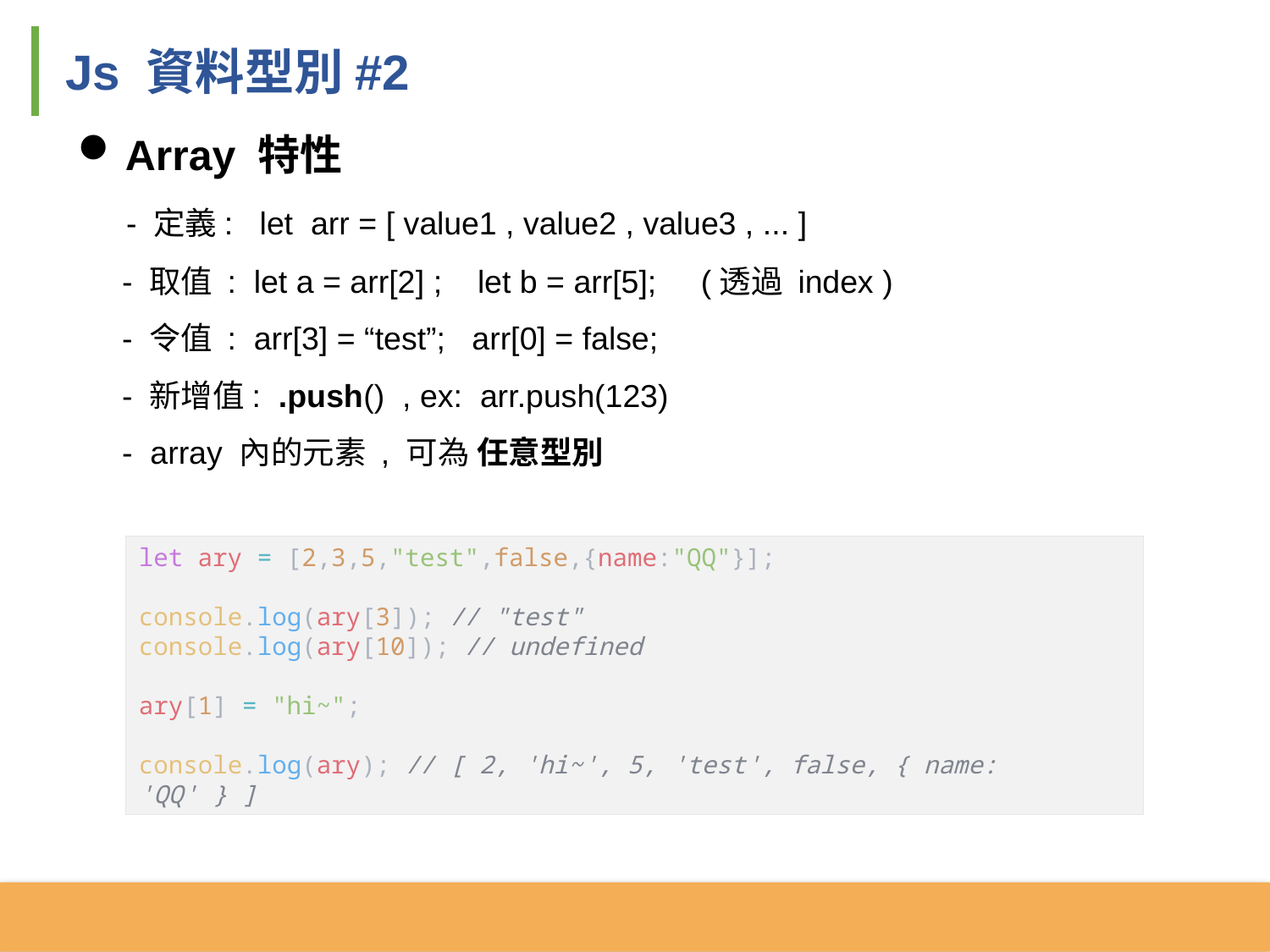

Js 資料型別#2
Array 特性
     - 定義:   let  arr = [ value1 , value2 , value3 , ... ]
     - 取值 :  let a = arr[2] ;    let b = arr[5];     (透過 index )
     - 令值 :  arr[3] = “test”;   arr[0] = false;
     - 新增值:  .push()  , ex:  arr.push(123)
     -  array 內的元素 , 可為 任意型別

let ary = [2,3,5,"test",false,{name:"QQ"}];
console.log(ary[3]); // "test"
console.log(ary[10]); // undefined
ary[1] = "hi~";
console.log(ary); // [ 2, 'hi~', 5, 'test', false, { name: 'QQ' } ]